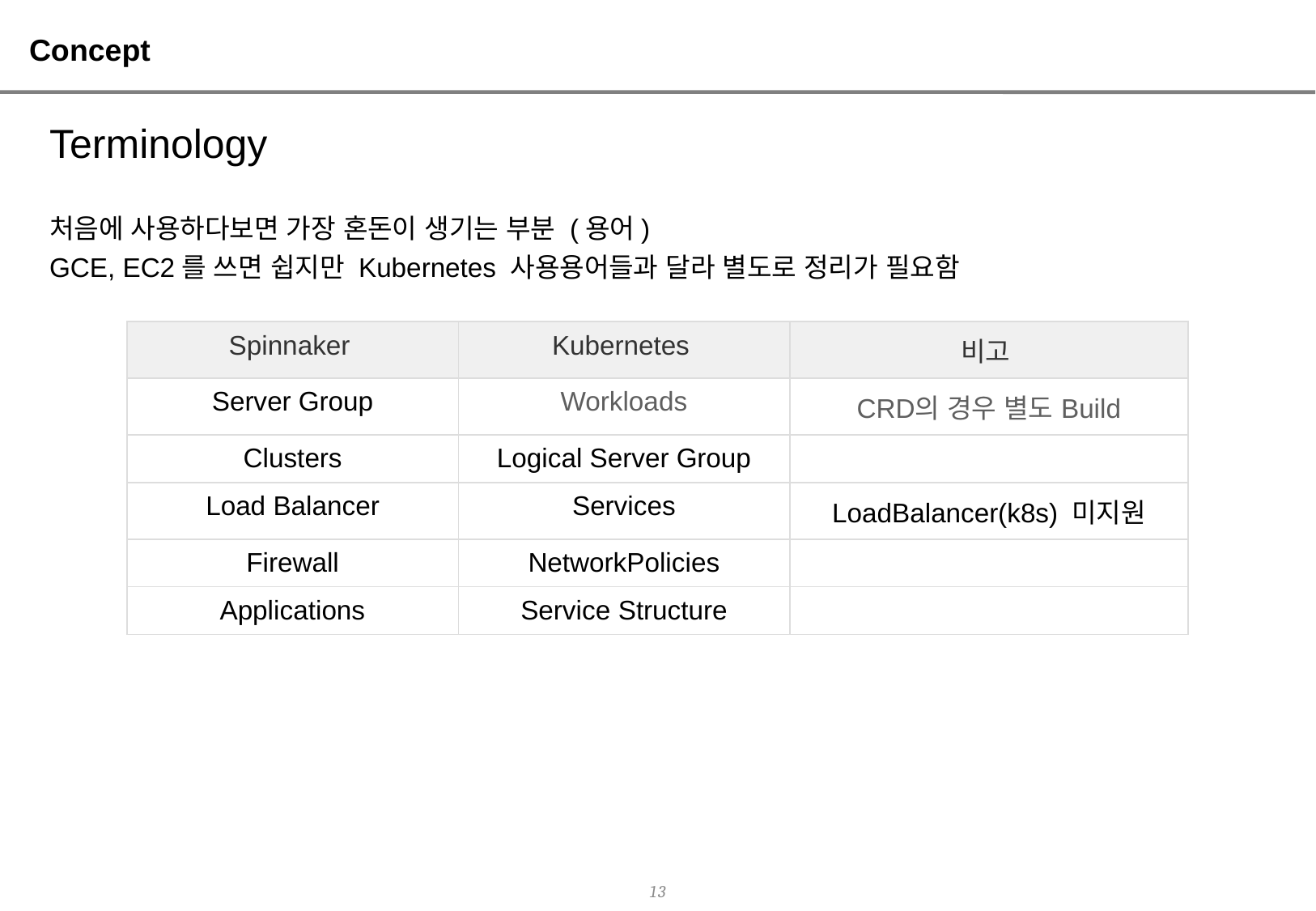

# Concept
Terminology

처음에 사용하다보면 가장 혼돈이 생기는 부분 (용어)
GCE, EC2를 쓰면 쉽지만 Kubernetes 사용용어들과 달라 별도로 정리가 필요함

| Spinnaker | Kubernetes | 비고 |
| --- | --- | --- |
| Server Group | Workloads | CRD의 경우 별도 Build |
| Clusters | Logical Server Group |  |
| Load Balancer | Services | LoadBalancer(k8s) 미지원 |
| Firewall | NetworkPolicies |  |
| Applications | Service Structure |  |